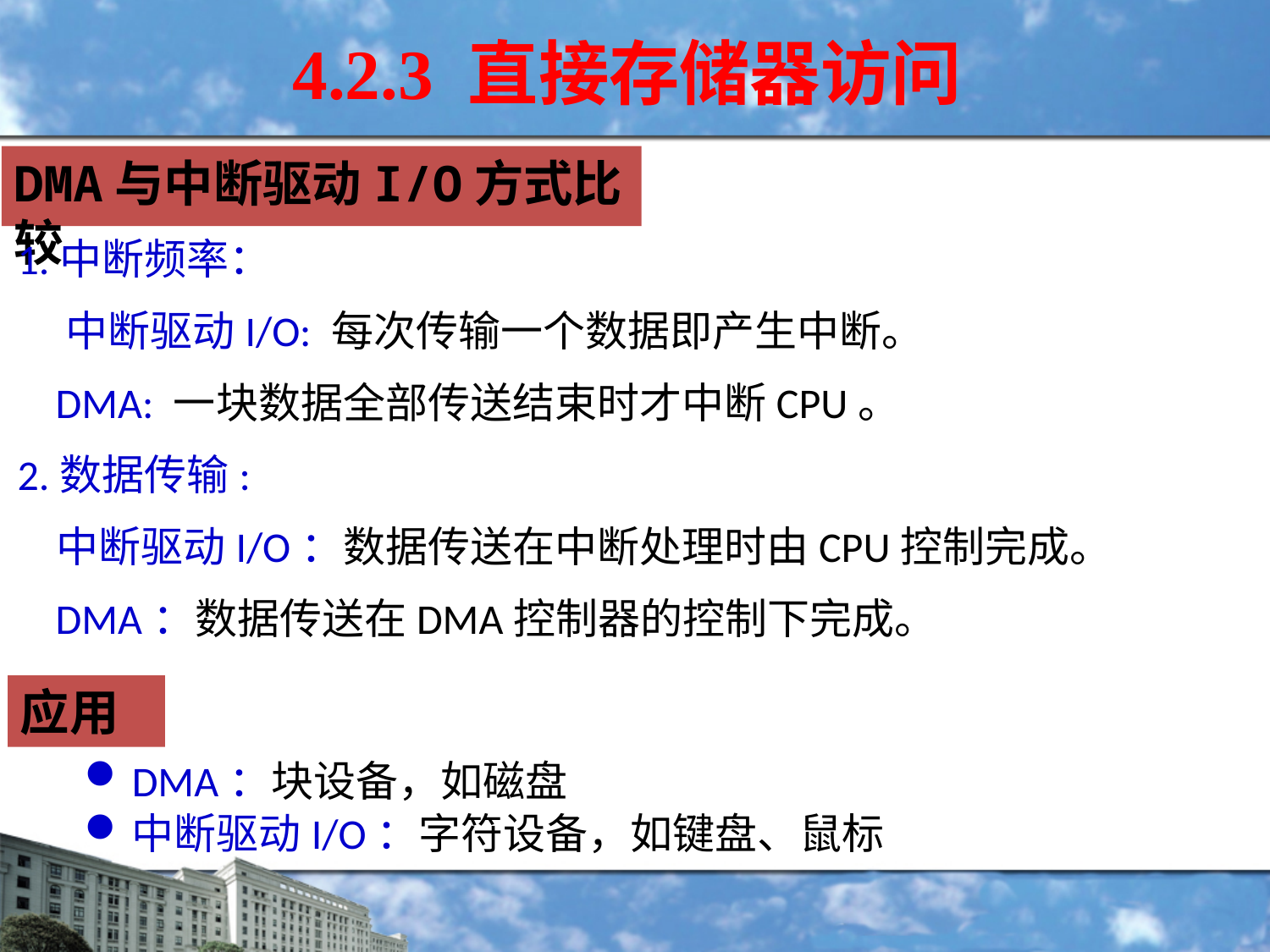

# 4.2.3 直接存储器访问
DMA与中断驱动I/O方式比较
1.中断频率：
    中断驱动I/O: 每次传输一个数据即产生中断。
    DMA: 一块数据全部传送结束时才中断CPU。
2.数据传输:
   中断驱动I/O：数据传送在中断处理时由CPU控制完成。
    DMA：数据传送在DMA控制器的控制下完成。
应用
DMA：块设备，如磁盘
中断驱动I/O：字符设备，如键盘、鼠标